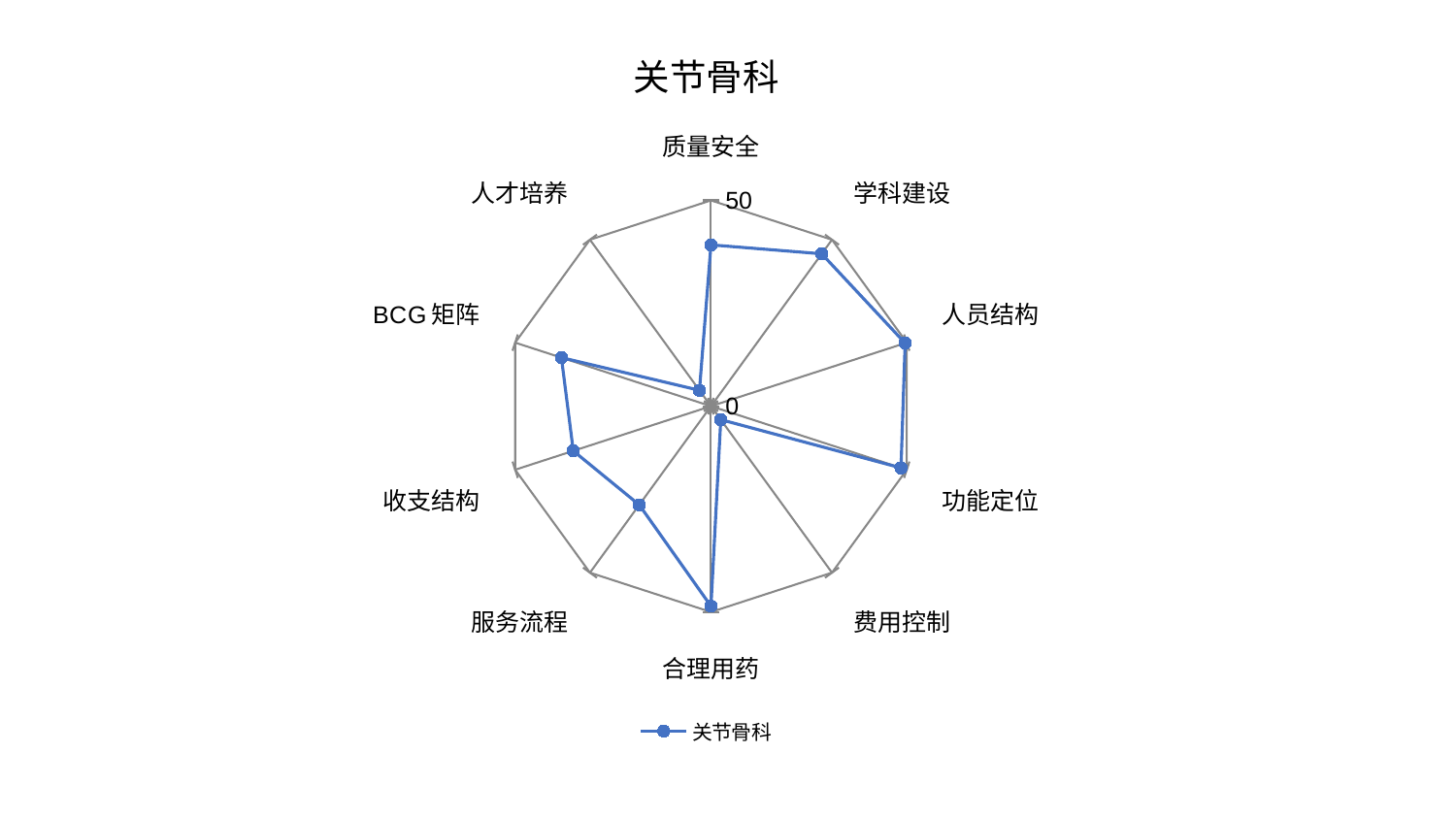

### Chart: 关节骨科

| Category | 关节骨科 |
|---|---|
| 质量安全 | 39.19442281096952 |
| 学科建设 | 45.75816729663751 |
| 人员结构 | 49.58418102493056 |
| 功能定位 | 48.526697585263214 |
| 费用控制 | 4.0585632515651255 |
| 合理用药 | 48.58776284410048 |
| 服务流程 | 29.636946554412205 |
| 收支结构 | 35.16616821350049 |
| BCG矩阵 | 38.20016048199426 |
| 人才培养 | 4.764062319064291 |
124